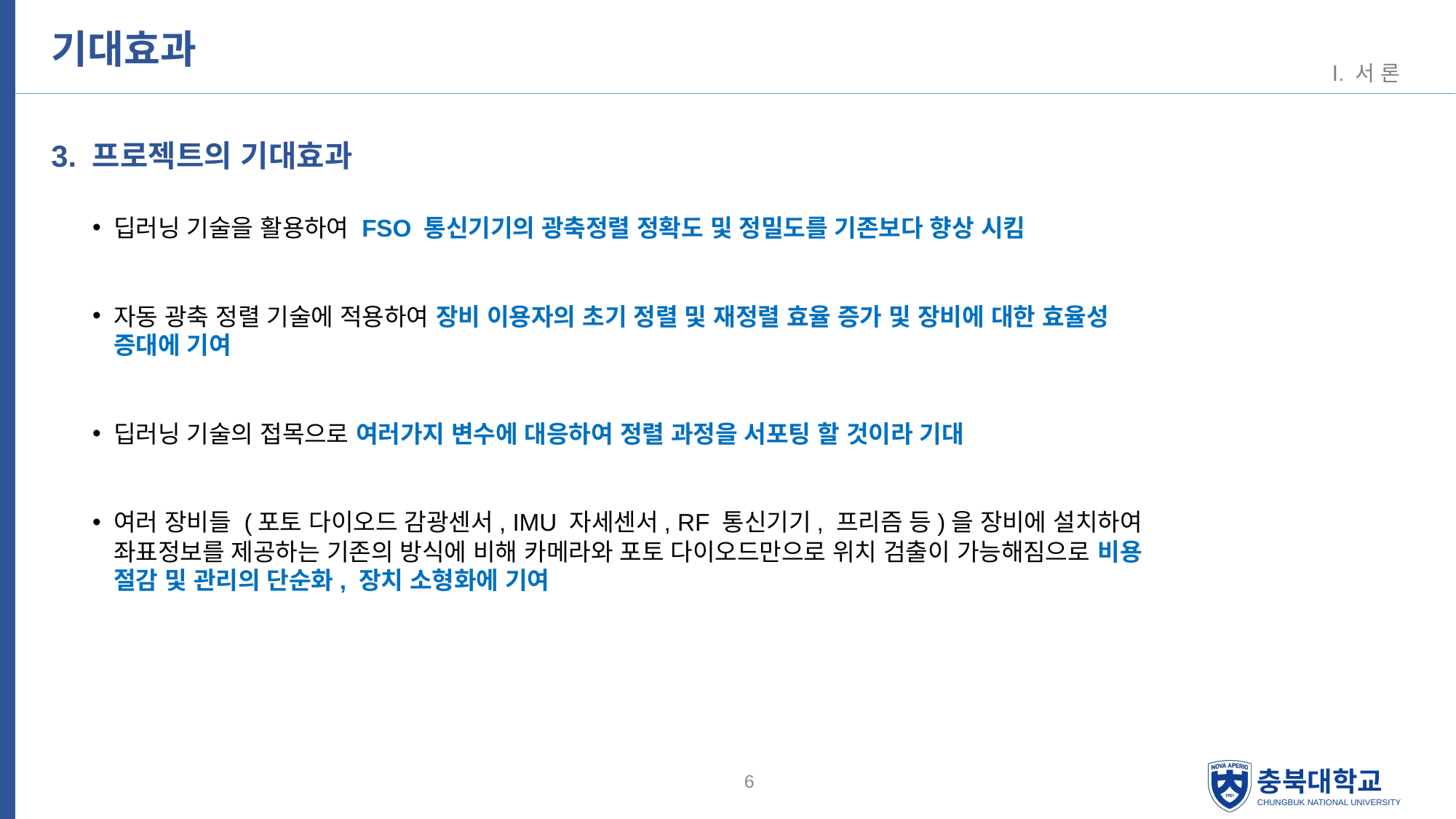

# 기대효과
Ⅰ. 서 론
3. 프로젝트의 기대효과
딥러닝 기술을 활용하여 FSO 통신기기의 광축정렬 정확도 및 정밀도를 기존보다 향상 시킴

자동 광축 정렬 기술에 적용하여 장비 이용자의 초기 정렬 및 재정렬 효율 증가 및 장비에 대한 효율성 증대에 기여

딥러닝 기술의 접목으로 여러가지 변수에 대응하여 정렬 과정을 서포팅 할 것이라 기대

여러 장비들 (포토 다이오드 감광센서, IMU 자세센서, RF 통신기기, 프리즘 등)을 장비에 설치하여 좌표정보를 제공하는 기존의 방식에 비해 카메라와 포토 다이오드만으로 위치 검출이 가능해짐으로 비용 절감 및 관리의 단순화, 장치 소형화에 기여

6